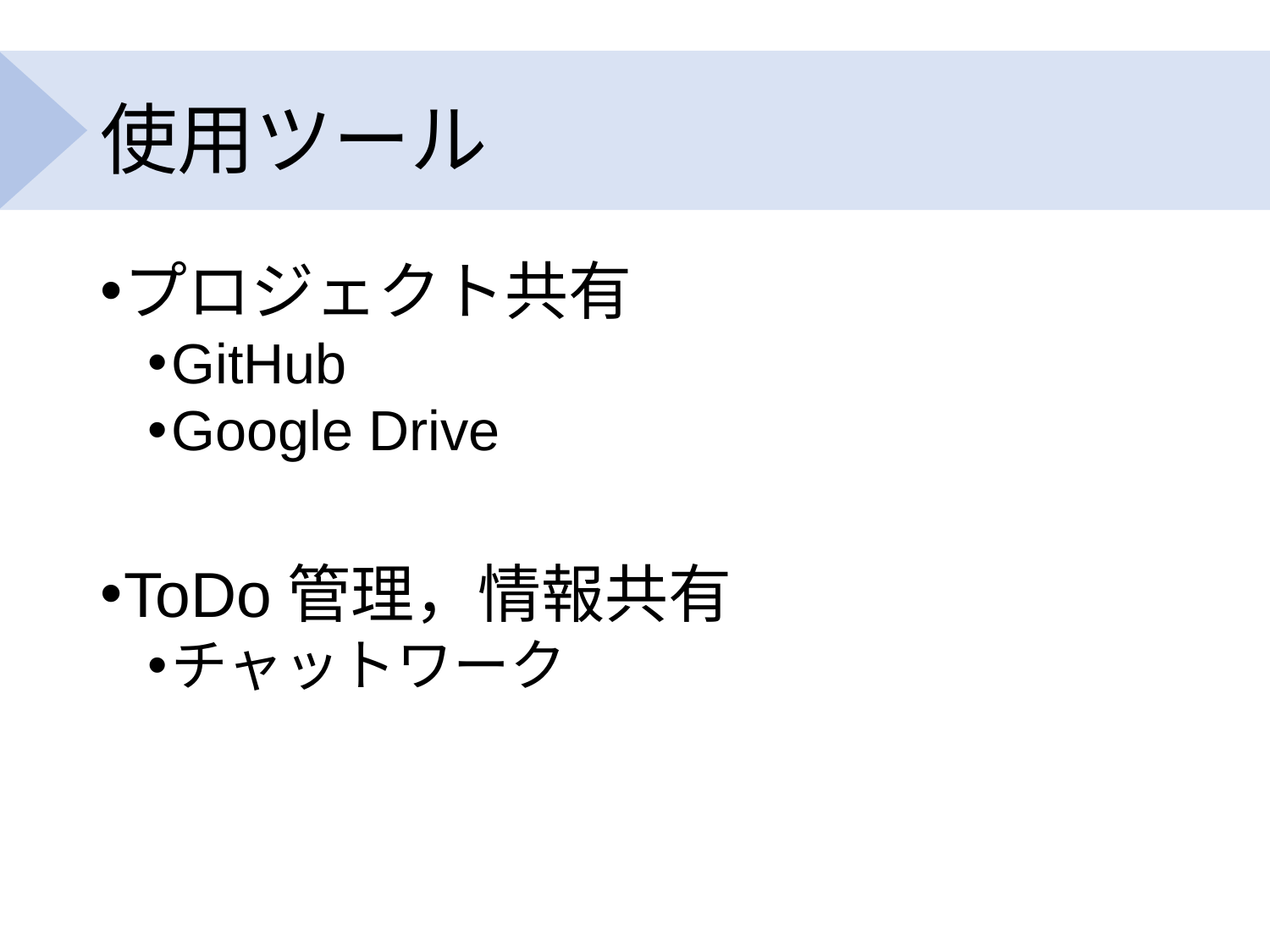

# 使用ツール
プロジェクト共有
GitHub
Google Drive

ToDo管理，情報共有
チャットワーク